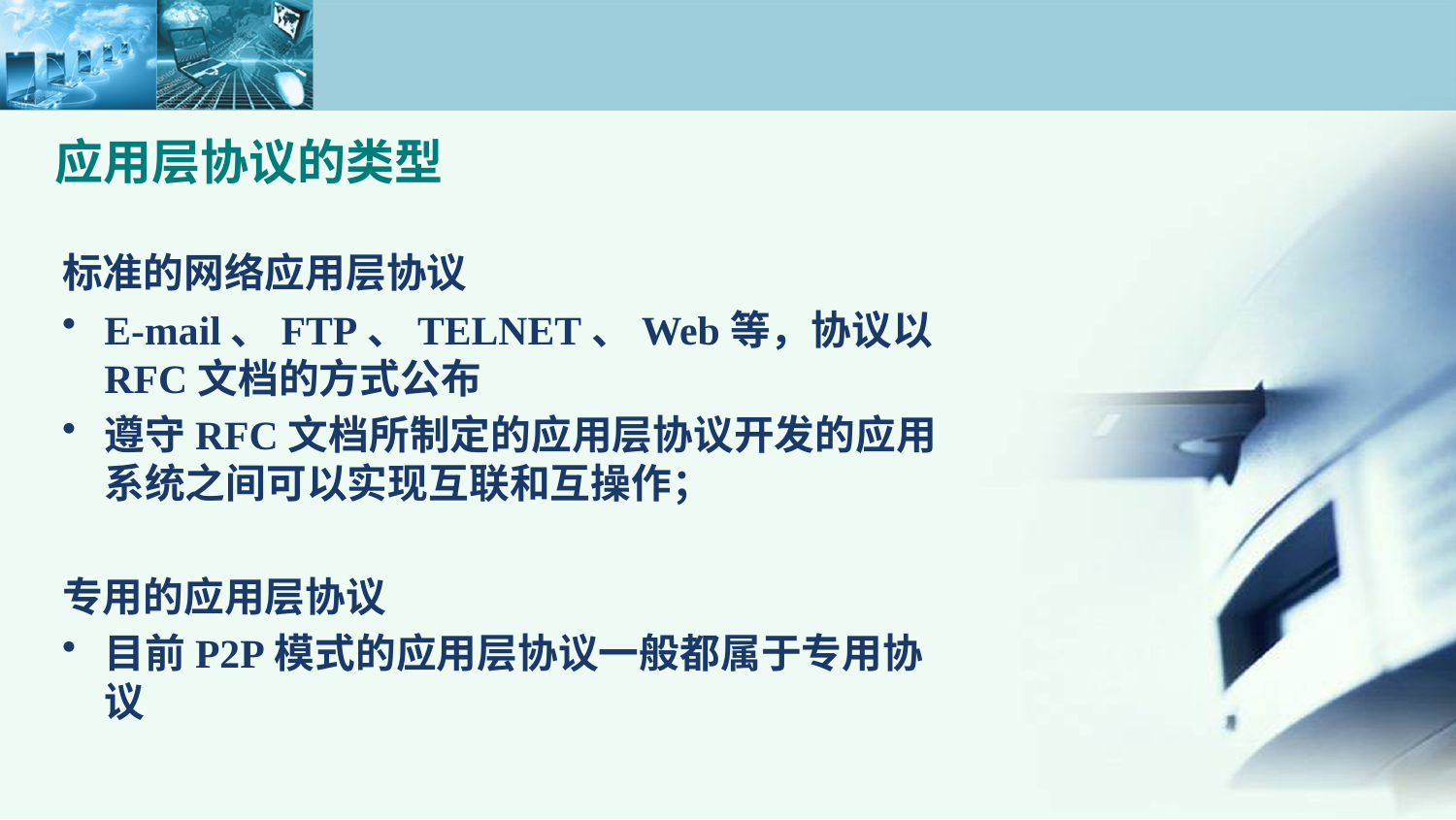

应用层协议的类型
标准的网络应用层协议
E-mail、FTP、TELNET、Web等，协议以RFC文档的方式公布
遵守RFC文档所制定的应用层协议开发的应用系统之间可以实现互联和互操作；

专用的应用层协议
目前P2P模式的应用层协议一般都属于专用协议